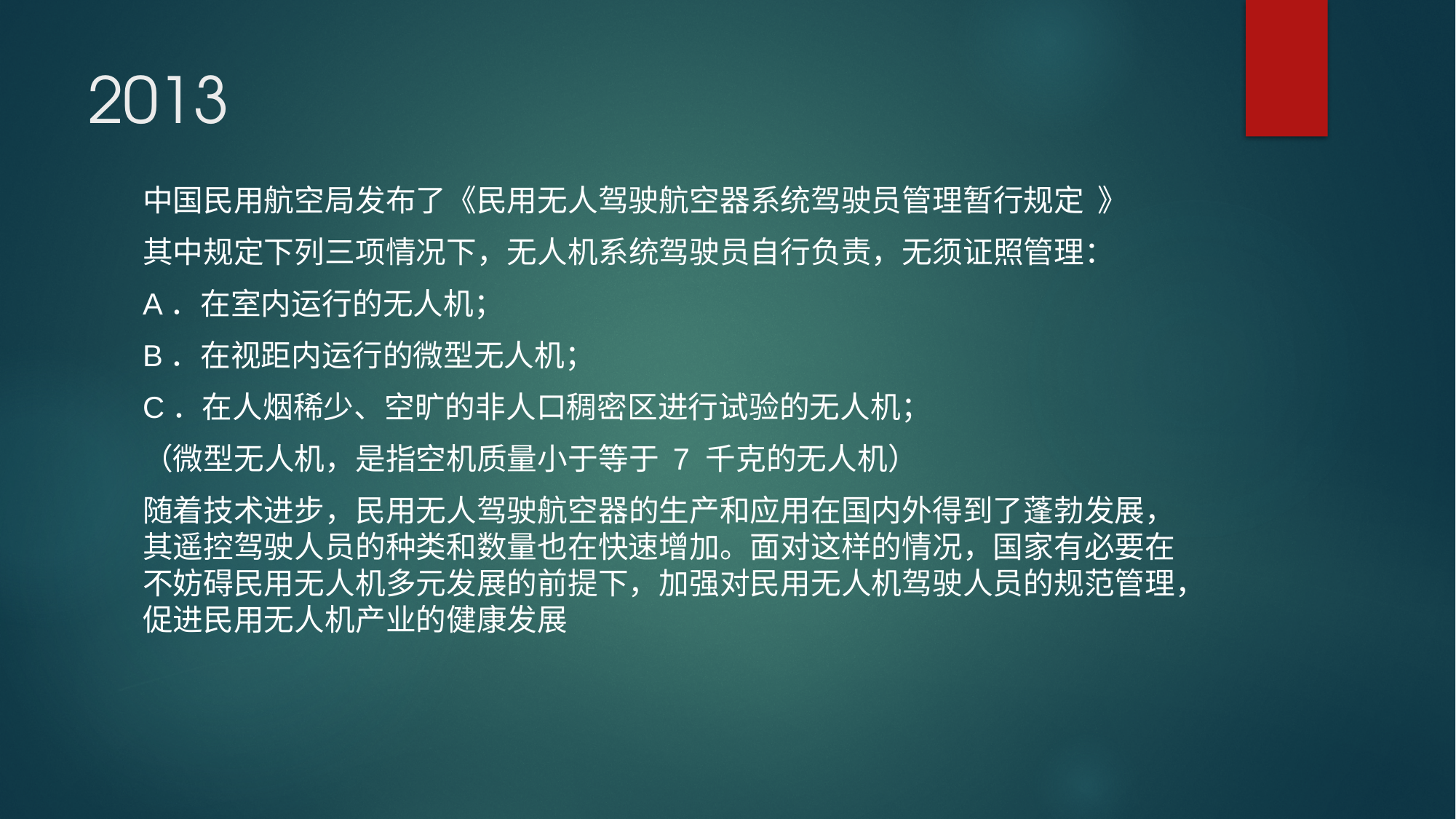

# 2013
中国民用航空局发布了《民用无人驾驶航空器系统驾驶员管理暂行规定  》
其中规定下列三项情况下，无人机系统驾驶员自行负责，无须证照管理：
A．在室内运行的无人机；
B．在视距内运行的微型无人机；
C．在人烟稀少、空旷的非人口稠密区进行试验的无人机；
（微型无人机，是指空机质量小于等于 7 千克的无人机）
随着技术进步，民用无人驾驶航空器的生产和应用在国内外得到了蓬勃发展，其遥控驾驶人员的种类和数量也在快速增加。面对这样的情况，国家有必要在不妨碍民用无人机多元发展的前提下，加强对民用无人机驾驶人员的规范管理，促进民用无人机产业的健康发展